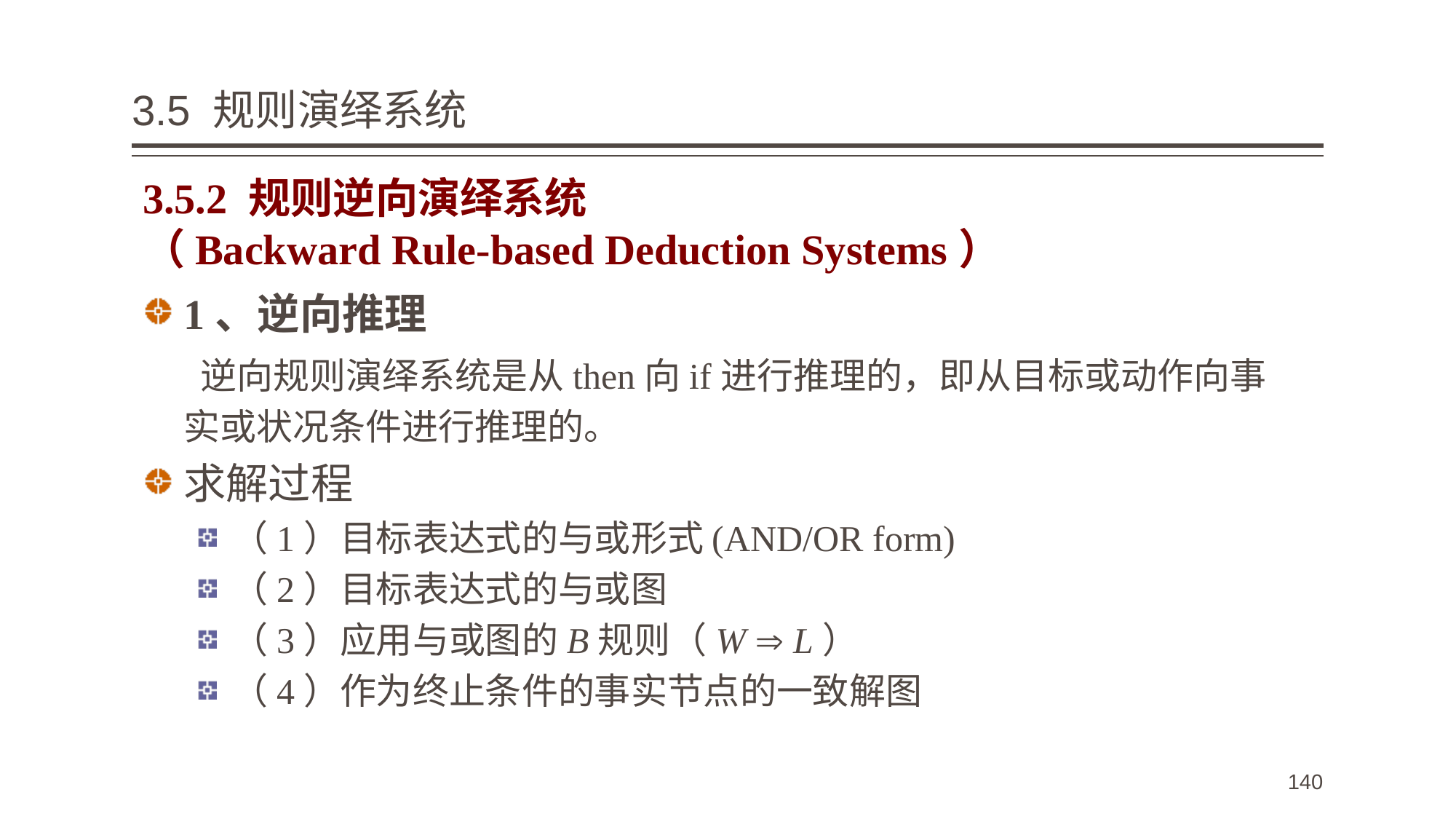

# 3.5 规则演绎系统
3.5.2 规则逆向演绎系统
（Backward Rule-based Deduction Systems）
1、逆向推理
     逆向规则演绎系统是从then向if进行推理的，即从目标或动作向事实或状况条件进行推理的。
求解过程
（1）目标表达式的与或形式(AND/OR form)
（2）目标表达式的与或图
（3）应用与或图的B规则（W ⇒ L）
（4）作为终止条件的事实节点的一致解图
140